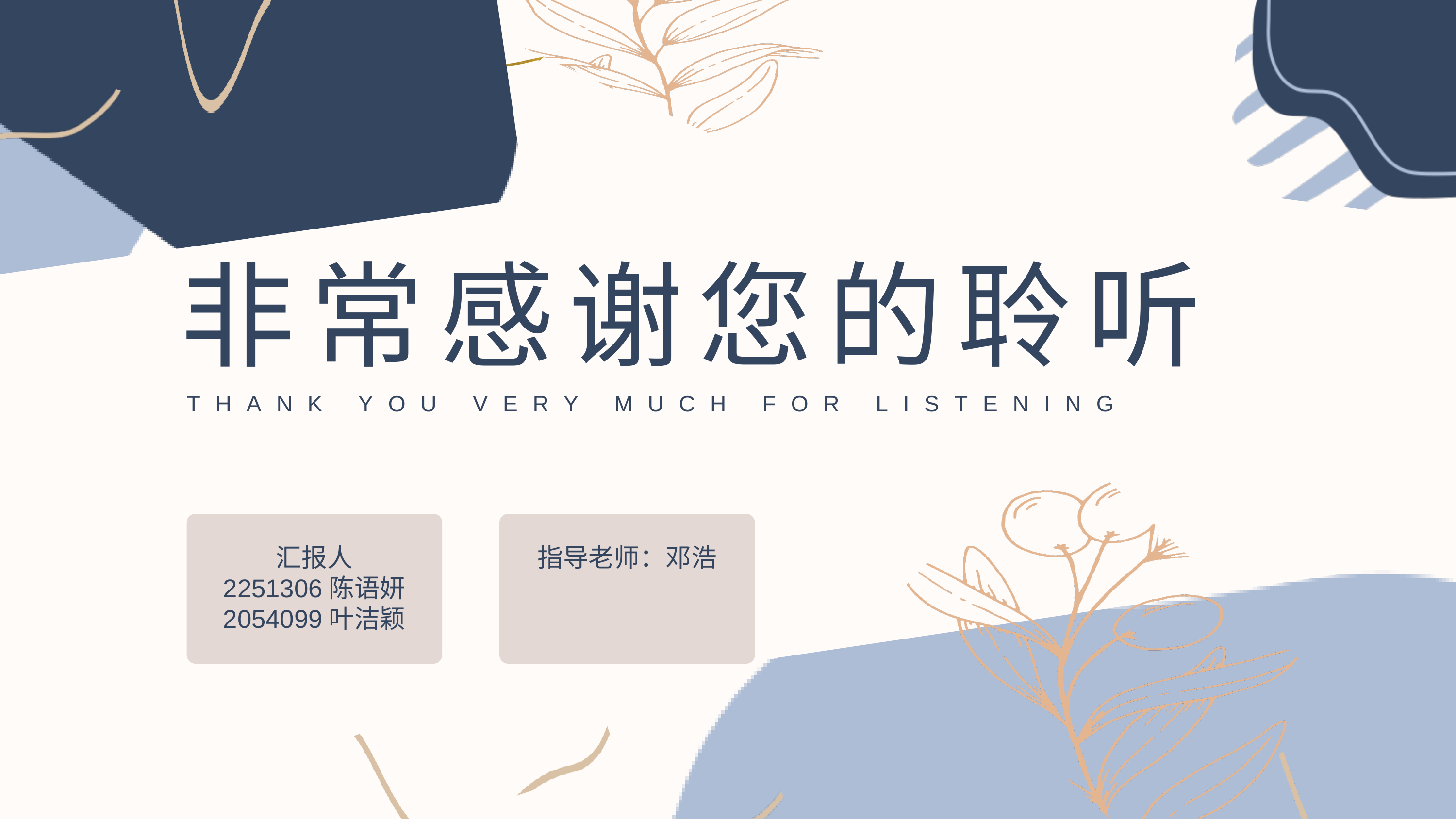

非常感谢您的聆听
THANK YOU VERY MUCH FOR LISTENING

汇报人
2251306陈语妍
2054099叶洁颖
指导老师：邓浩